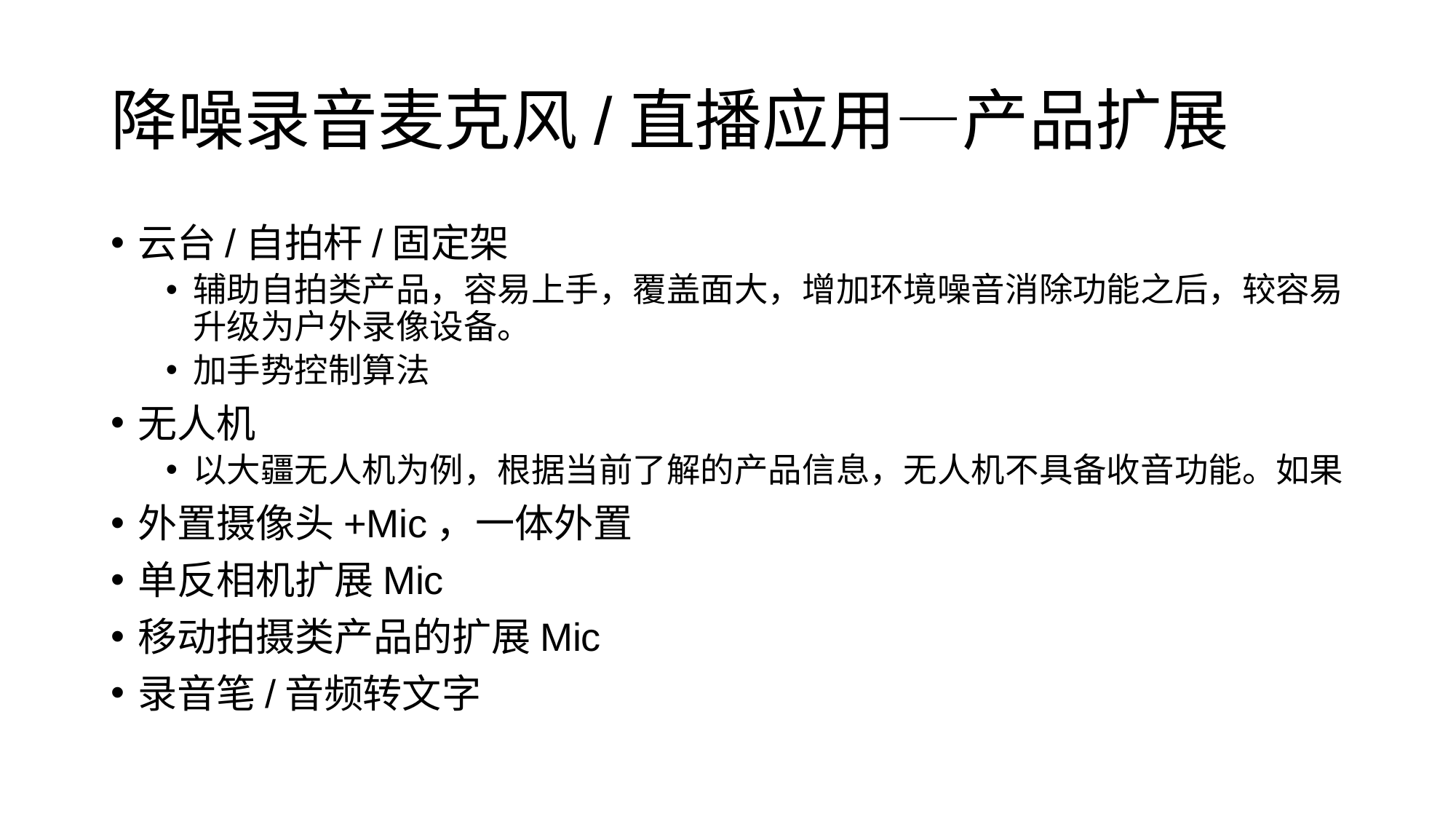

# 降噪录音麦克风/直播应用—产品扩展
云台/自拍杆/固定架
辅助自拍类产品，容易上手，覆盖面大，增加环境噪音消除功能之后，较容易升级为户外录像设备。
加手势控制算法
无人机
以大疆无人机为例，根据当前了解的产品信息，无人机不具备收音功能。如果
外置摄像头+Mic，一体外置
单反相机扩展Mic
移动拍摄类产品的扩展Mic
录音笔/音频转文字